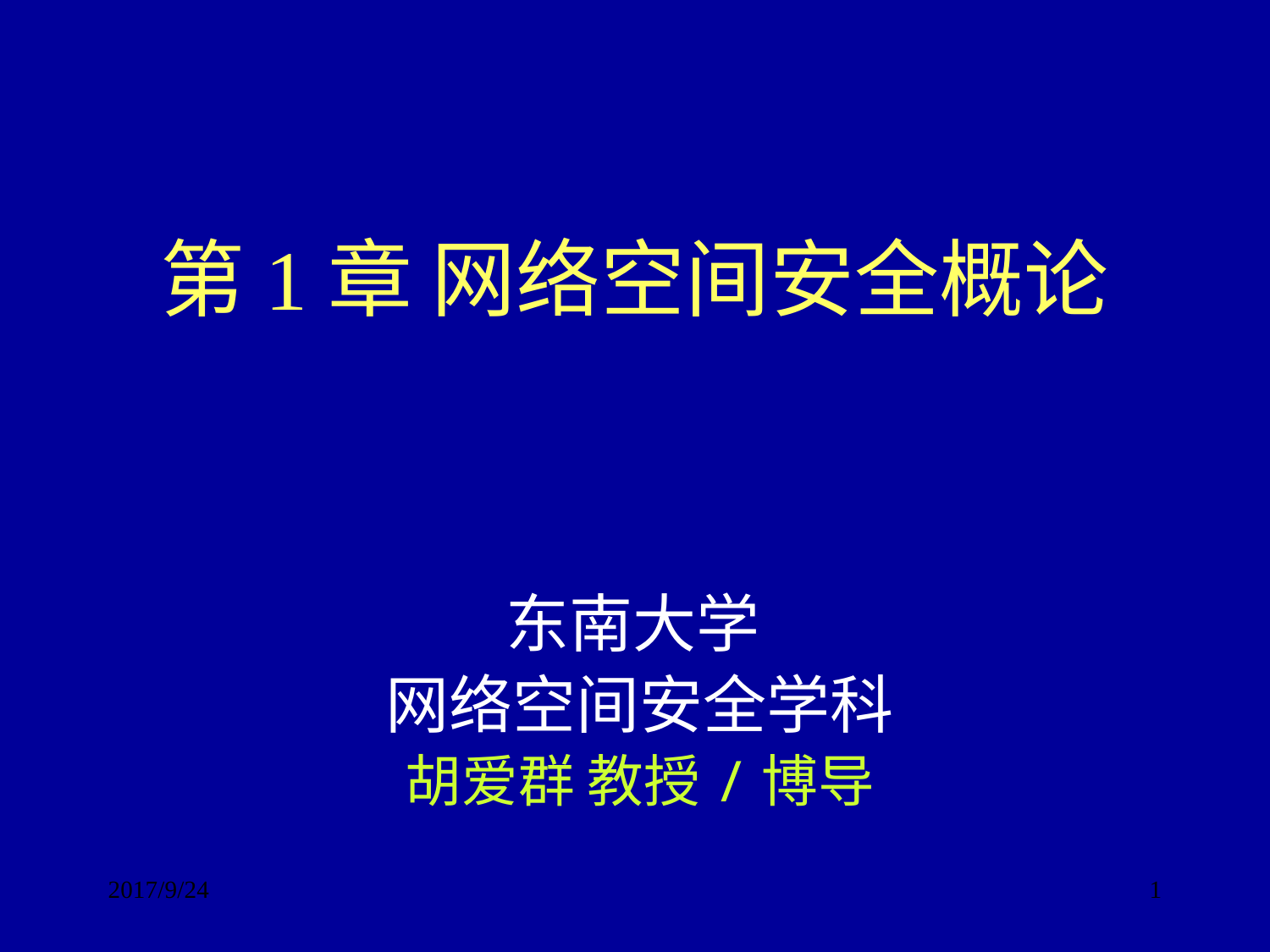

# 第1章 网络空间安全概论
东南大学
网络空间安全学科
胡爱群 教授/博导
2017/9/24
1